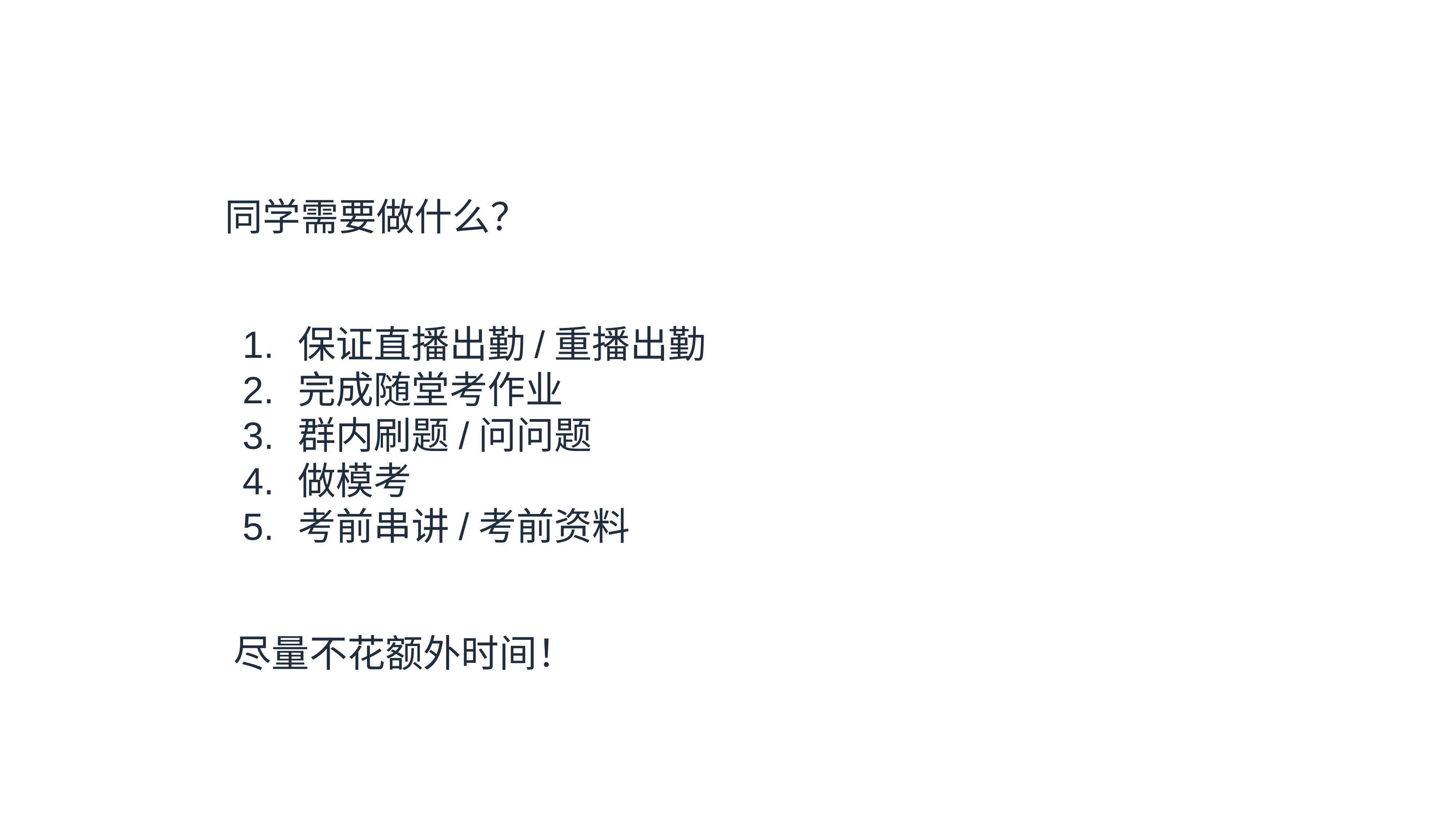

同学需要做什么？
保证直播出勤/重播出勤
完成随堂考作业
群内刷题/问问题
做模考
考前串讲/考前资料
尽量不花额外时间！